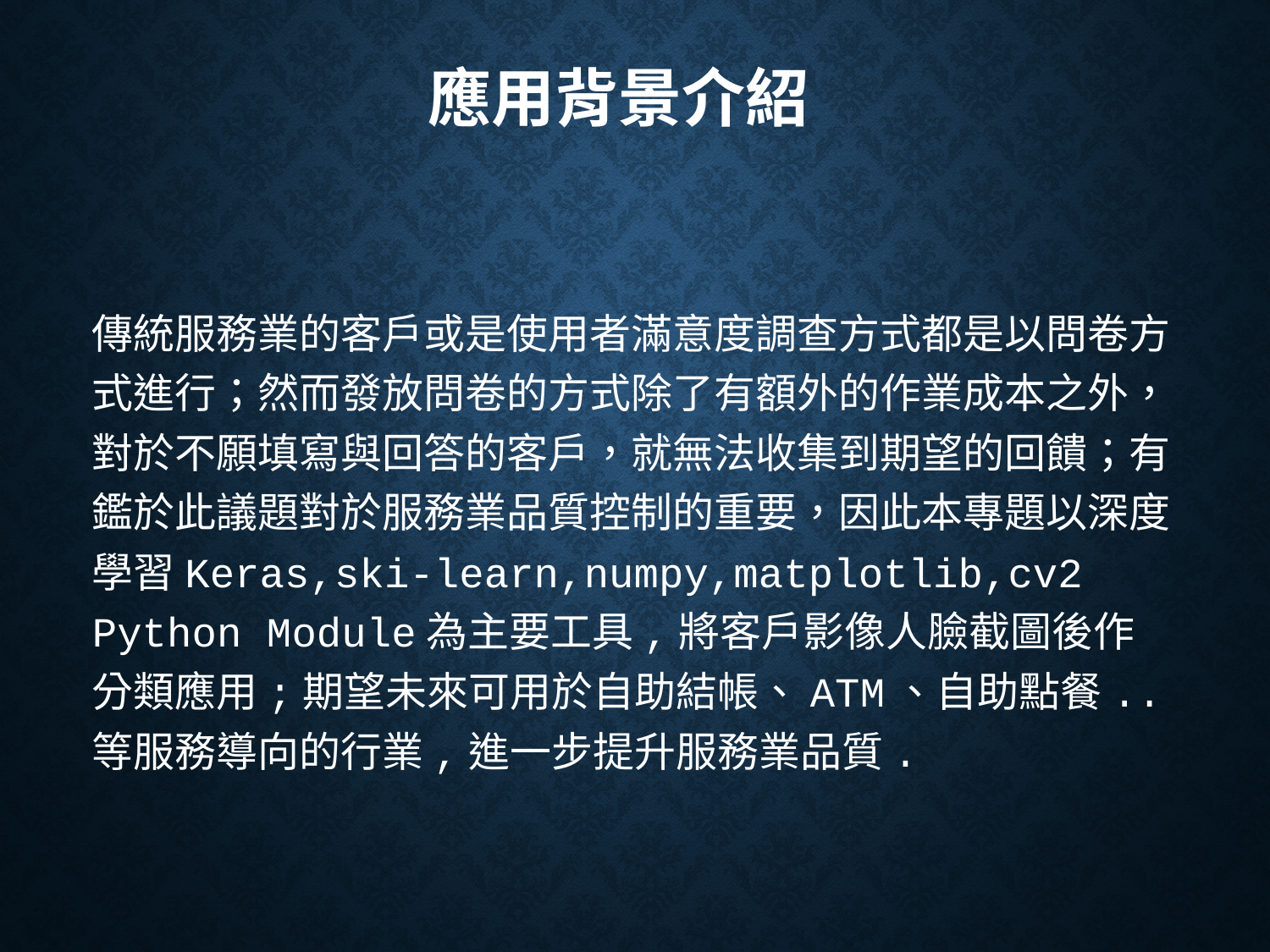

# 應用背景介紹
傳統服務業的客戶或是使用者滿意度調查方式都是以問卷方式進行；然而發放問卷的方式除了有額外的作業成本之外，對於不願填寫與回答的客戶，就無法收集到期望的回饋；有鑑於此議題對於服務業品質控制的重要，因此本專題以深度學習Keras,ski-learn,numpy,matplotlib,cv2 Python Module為主要工具,將客戶影像人臉截圖後作分類應用;期望未來可用於自助結帳、ATM、自助點餐..等服務導向的行業,進一步提升服務業品質.